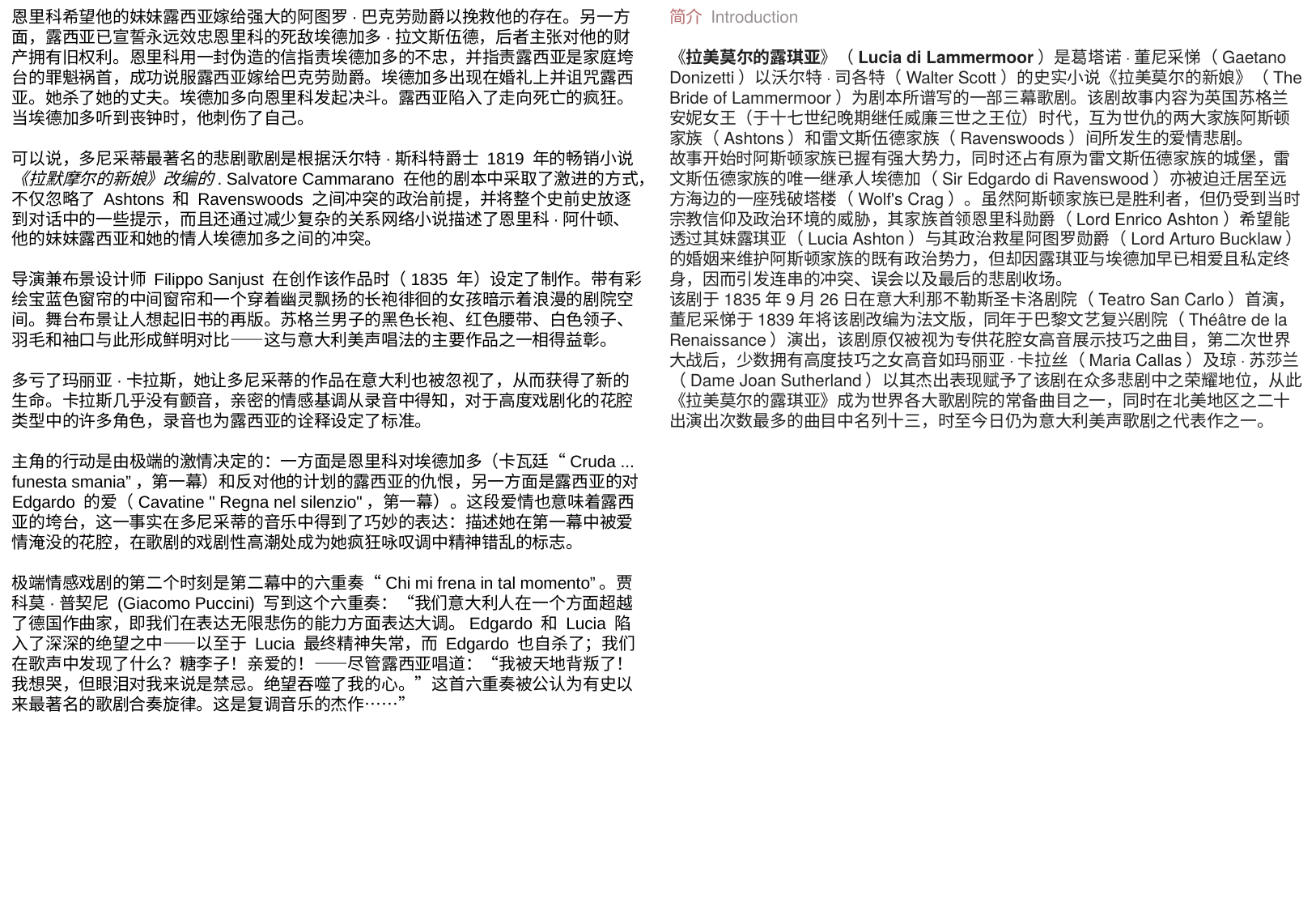

恩里科希望他的妹妹露西亚嫁给强大的阿图罗·巴克劳勋爵以挽救他的存在。另一方面，露西亚已宣誓永远效忠恩里科的死敌埃德加多·拉文斯伍德，后者主张对他的财产拥有旧权利。恩里科用一封伪造的信指责埃德加多的不忠，并指责露西亚是家庭垮台的罪魁祸首，成功说服露西亚嫁给巴克劳勋爵。埃德加多出现在婚礼上并诅咒露西亚。她杀了她的丈夫。埃德加多向恩里科发起决斗。露西亚陷入了走向死亡的疯狂。当埃德加多听到丧钟时，他刺伤了自己。
可以说，多尼采蒂最著名的悲剧歌剧是根据沃尔特·斯科特爵士 1819 年的畅销小说《拉默摩尔的新娘》改编的. Salvatore Cammarano 在他的剧本中采取了激进的方式，不仅忽略了 Ashtons 和 Ravenswoods 之间冲突的政治前提，并将整个史前史放逐到对话中的一些提示，而且还通过减少复杂的关系网络小说描述了恩里科·阿什顿、他的妹妹露西亚和她的情人埃德加多之间的冲突。
导演兼布景设计师 Filippo Sanjust 在创作该作品时（1835 年）设定了制作。带有彩绘宝蓝色窗帘的中间窗帘和一个穿着幽灵飘扬的长袍徘徊的女孩暗示着浪漫的剧院空间。舞台布景让人想起旧书的再版。苏格兰男子的黑色长袍、红色腰带、白色领子、羽毛和袖口与此形成鲜明对比——这与意大利美声唱法的主要作品之一相得益彰。
多亏了玛丽亚·卡拉斯，她让多尼采蒂的作品在意大利也被忽视了，从而获得了新的生命。卡拉斯几乎没有颤音，亲密的情感基调从录音中得知，对于高度戏剧化的花腔类型中的许多角色，录音也为露西亚的诠释设定了标准。
主角的行动是由极端的激情决定的：一方面是恩里科对埃德加多（卡瓦廷“Cruda ... funesta smania”，第一幕）和反对他的计划的露西亚的仇恨，另一方面是露西亚的对 Edgardo 的爱（Cavatine " Regna nel silenzio"，第一幕）。这段爱情也意味着露西亚的垮台，这一事实在多尼采蒂的音乐中得到了巧妙的表达：描述她在第一幕中被爱情淹没的花腔，在歌剧的戏剧性高潮处成为她疯狂咏叹调中精神错乱的标志。
极端情感戏剧的第二个时刻是第二幕中的六重奏“Chi mi frena in tal momento”。贾科莫·普契尼 (Giacomo Puccini) 写到这个六重奏：“我们意大利人在一个方面超越了德国作曲家，即我们在表达无限悲伤的能力方面表达大调。Edgardo 和 Lucia 陷入了深深的绝望之中——以至于 Lucia 最终精神失常，而 Edgardo 也自杀了；我们在歌声中发现了什么？糖李子！亲爱的！——尽管露西亚唱道：“我被天地背叛了！我想哭，但眼泪对我来说是禁忌。绝望吞噬了我的心。”这首六重奏被公认为有史以来最著名的歌剧合奏旋律。这是复调音乐的杰作……”
简介 Introduction

《拉美莫尔的露琪亚》（Lucia di Lammermoor）是葛塔诺·董尼采悌（Gaetano Donizetti）以沃尔特·司各特（Walter Scott）的史实小说《拉美莫尔的新娘》（The Bride of Lammermoor）为剧本所谱写的一部三幕歌剧。该剧故事内容为英国苏格兰安妮女王（于十七世纪晚期继任威廉三世之王位）时代，互为世仇的两大家族阿斯顿家族（Ashtons）和雷文斯伍德家族（Ravenswoods）间所发生的爱情悲剧。
故事开始时阿斯顿家族已握有强大势力，同时还占有原为雷文斯伍德家族的城堡，雷文斯伍德家族的唯一继承人埃德加（Sir Edgardo di Ravenswood）亦被迫迁居至远方海边的一座残破塔楼（Wolf's Crag）。虽然阿斯顿家族已是胜利者，但仍受到当时宗教信仰及政治环境的威胁，其家族首领恩里科勋爵（Lord Enrico Ashton）希望能透过其妹露琪亚（Lucia Ashton）与其政治救星阿图罗勋爵（Lord Arturo Bucklaw）的婚姻来维护阿斯顿家族的既有政治势力，但却因露琪亚与埃德加早已相爱且私定终身，因而引发连串的冲突、误会以及最后的悲剧收场。
该剧于1835年9月26日在意大利那不勒斯圣卡洛剧院（Teatro San Carlo）首演，董尼采悌于1839年将该剧改编为法文版，同年于巴黎文艺复兴剧院（Théâtre de la Renaissance）演出，该剧原仅被视为专供花腔女高音展示技巧之曲目，第二次世界大战后，少数拥有高度技巧之女高音如玛丽亚·卡拉丝（Maria Callas）及琼·苏莎兰（Dame Joan Sutherland）以其杰出表现赋予了该剧在众多悲剧中之荣耀地位，从此《拉美莫尔的露琪亚》成为世界各大歌剧院的常备曲目之一，同时在北美地区之二十出演出次数最多的曲目中名列十三，时至今日仍为意大利美声歌剧之代表作之一。